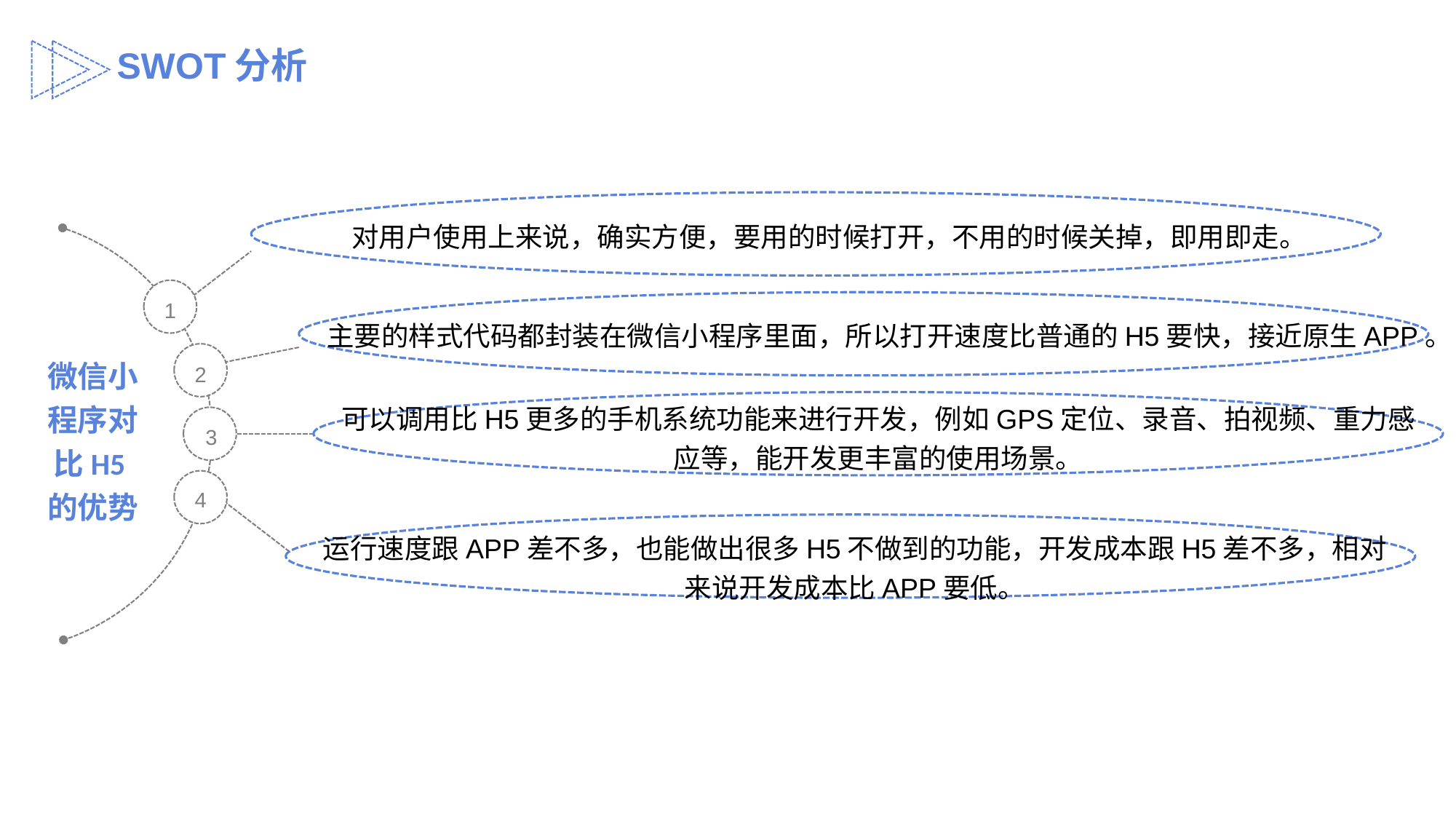

SWOT分析

对用户使用上来说，确实方便，要用的时候打开，不用的时候关掉，即用即走。

1

主要的样式代码都封装在微信小程序里面，所以打开速度比普通的H5要快，接近原生APP。

微信小程序对比H5的优势
2
可以调用比H5更多的手机系统功能来进行开发，例如GPS定位、录音、拍视频、重力感应等，能开发更丰富的使用场景。

3

4

运行速度跟APP差不多，也能做出很多H5不做到的功能，开发成本跟H5差不多，相对来说开发成本比APP要低。